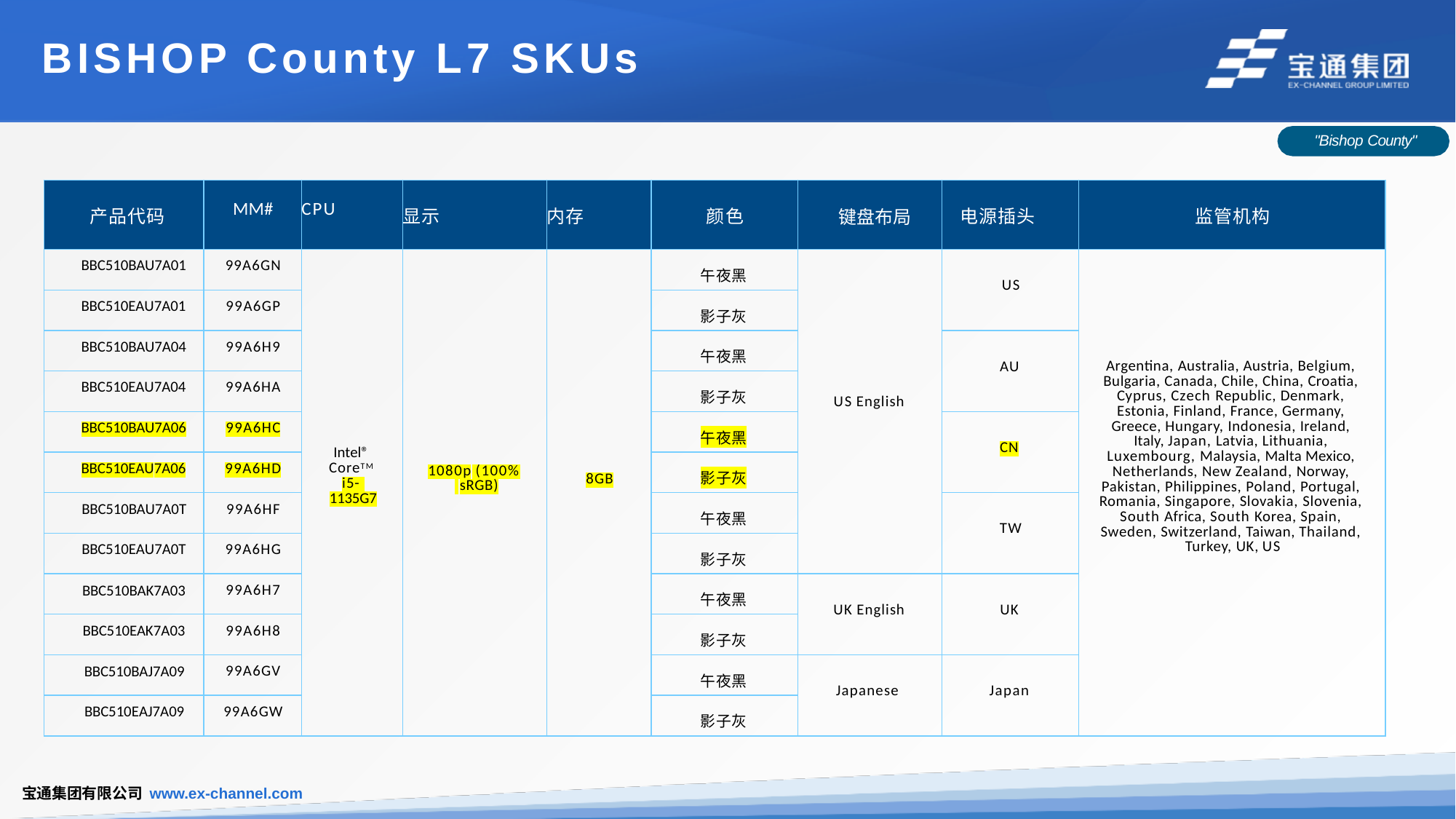

# BISHOP County L7 SKUs

"Bishop County"
| 产品代码 | MM# | CPU | 显示 | 内存 | 颜色 |  | 电源插头 | 监管机构 |
| --- | --- | --- | --- | --- | --- | --- | --- | --- |
| BBC510BAU7A01 | 99A6GN | Intel® CoreTM i5- 1135G7 | 1080p (100% sRGB) | 8GB | 午夜黑 | US English | US | Argentina, Australia, Austria, Belgium, Bulgaria, Canada, Chile, China, Croatia, Cyprus, Czech Republic, Denmark, Estonia, Finland, France, Germany, Greece, Hungary, Indonesia, Ireland, Italy, Japan, Latvia, Lithuania, Luxembourg, Malaysia, Malta Mexico, Netherlands, New Zealand, Norway, Pakistan, Philippines, Poland, Portugal, Romania, Singapore, Slovakia, Slovenia, South Africa, South Korea, Spain, Sweden, Switzerland, Taiwan, Thailand, Turkey, UK, US |
| BBC510EAU7A01 | 99A6GP |  |  |  | 影子灰 |  |  |  |
| BBC510BAU7A04 | 99A6H9 |  |  |  | 午夜黑 |  | AU |  |
| BBC510EAU7A04 | 99A6HA |  |  |  | 影子灰 |  |  |  |
| BBC510BAU7A06 | 99A6HC |  |  |  | 午夜黑 |  | CN |  |
| BBC510EAU7A06 | 99A6HD |  |  |  | 影子灰 |  |  |  |
| BBC510BAU7A0T | 99A6HF |  |  |  | 午夜黑 |  | TW |  |
| BBC510EAU7A0T | 99A6HG |  |  |  | 影子灰 |  |  |  |
| BBC510BAK7A03 | 99A6H7 |  |  |  | 午夜黑 | UK English | UK |  |
| BBC510EAK7A03 | 99A6H8 |  |  |  | 影子灰 |  |  |  |
| BBC510BAJ7A09 | 99A6GV |  |  |  | 午夜黑 | Japanese | Japan |  |
| BBC510EAJ7A09 | 99A6GW |  |  |  | 影子灰 |  |  |  |
键盘布局